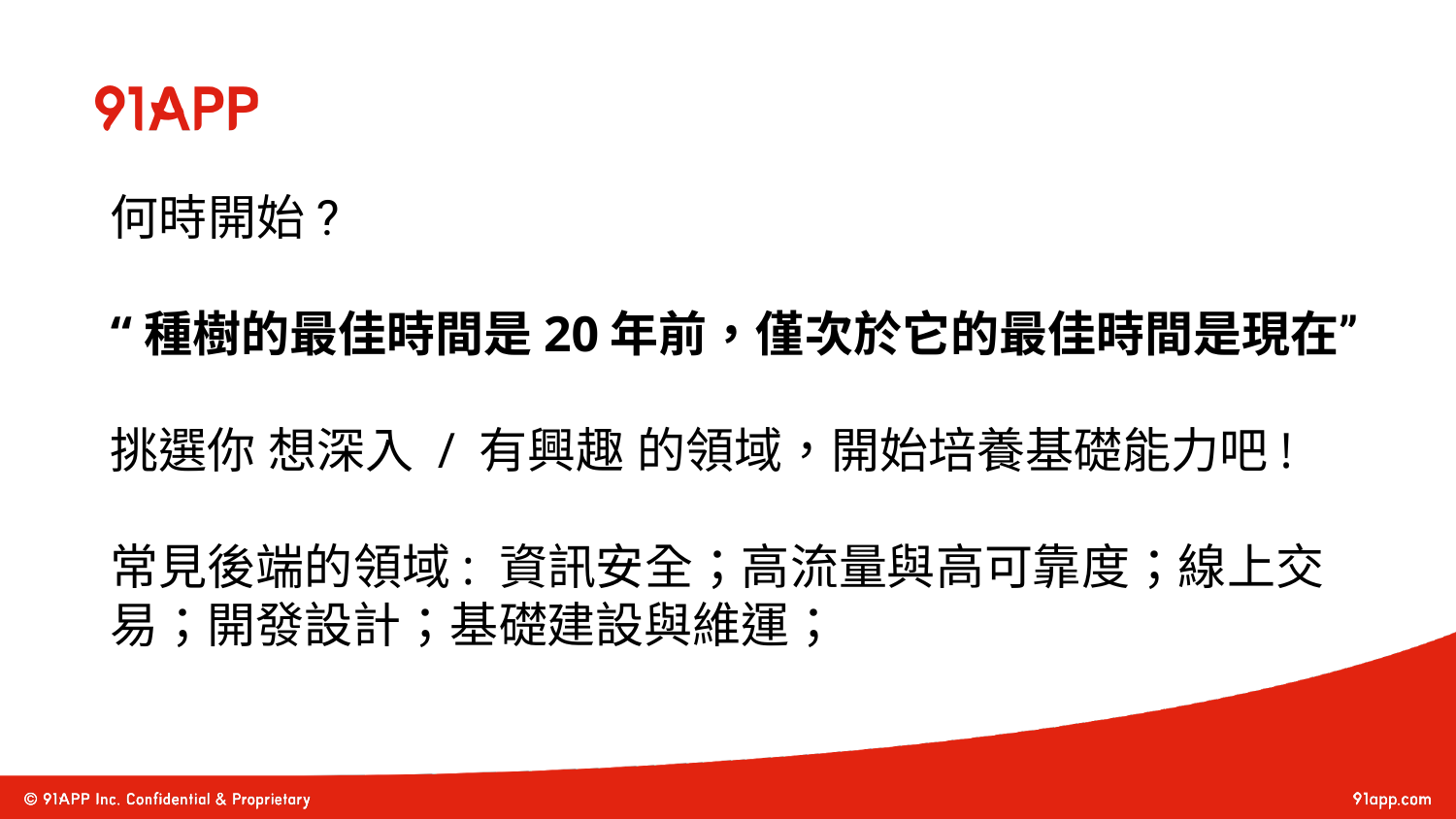

# 何時開始? “種樹的最佳時間是20年前，僅次於它的最佳時間是現在” 挑選你 想深入 / 有興趣 的領域，開始培養基礎能力吧! 常見後端的領域: 資訊安全；高流量與高可靠度；線上交易；開發設計；基礎建設與維運；